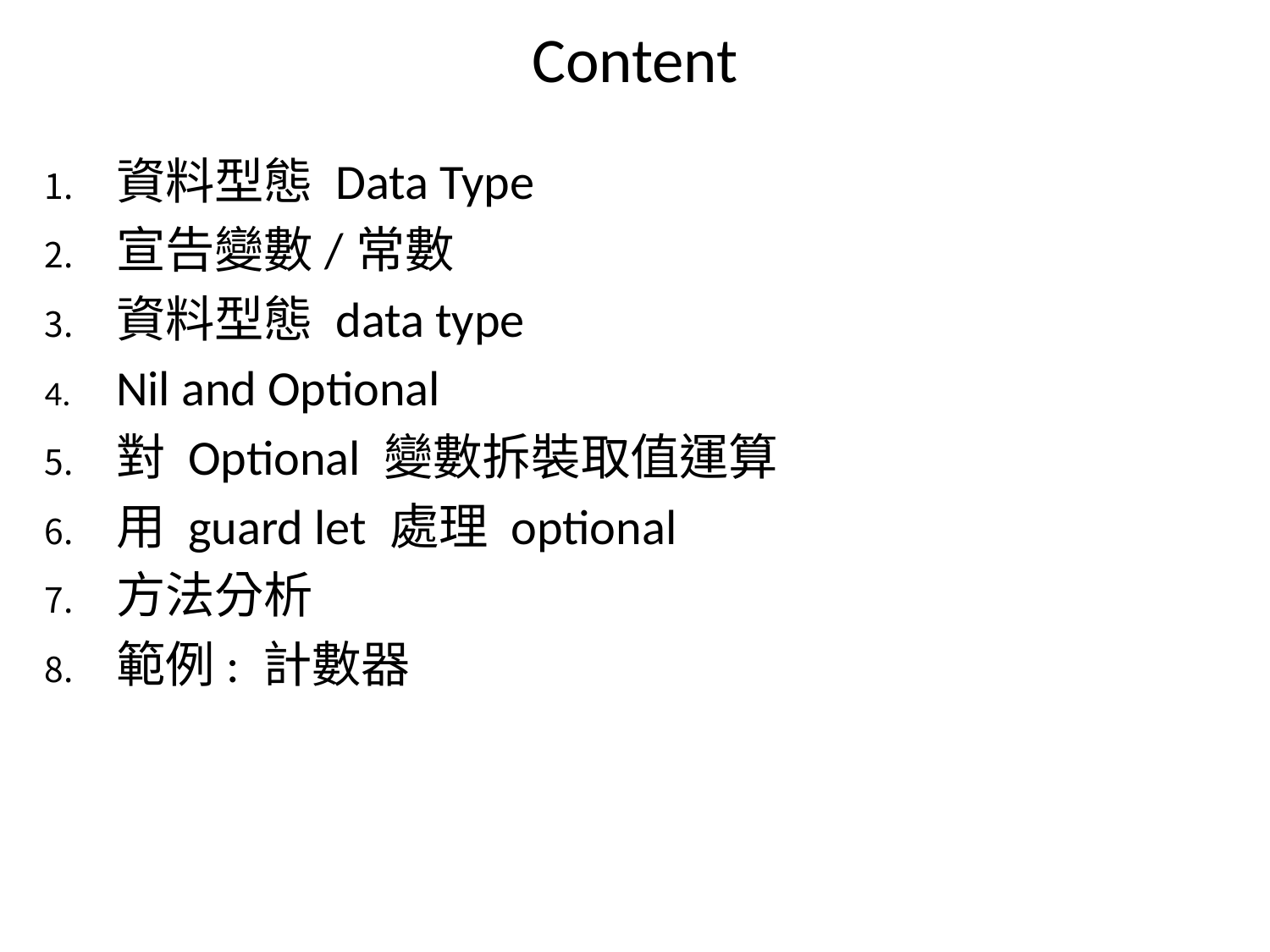

# Content
資料型態 Data Type
宣告變數/常數
資料型態 data type
Nil and Optional
對 Optional 變數拆裝取值運算
用 guard let 處理 optional
方法分析
範例: 計數器